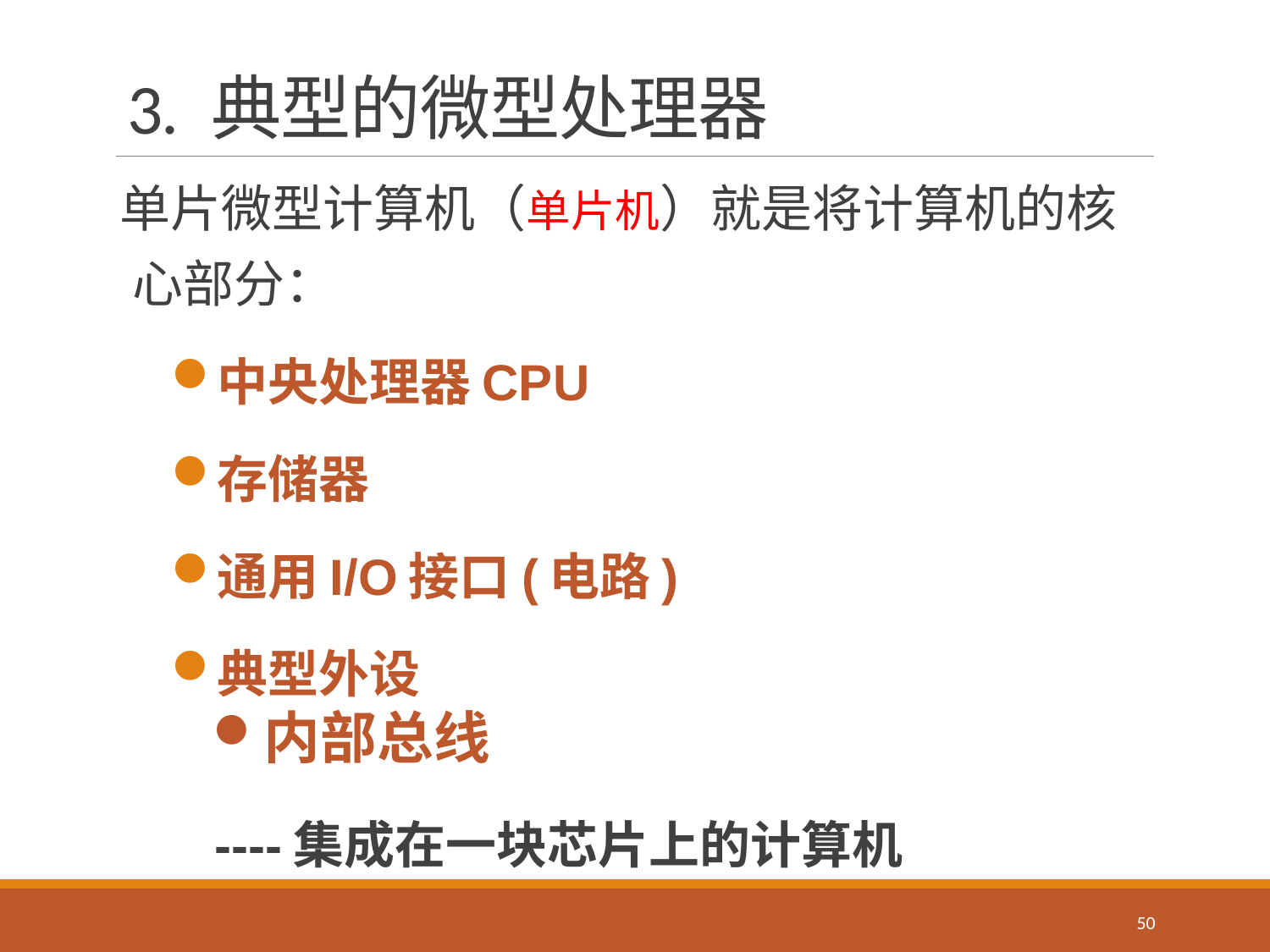

# 3. 典型的微型处理器
单片微型计算机（单片机）就是将计算机的核心部分：
中央处理器CPU
存储器
通用I/O接口(电路)
典型外设
   ----集成在一块芯片上的计算机
内部总线
50